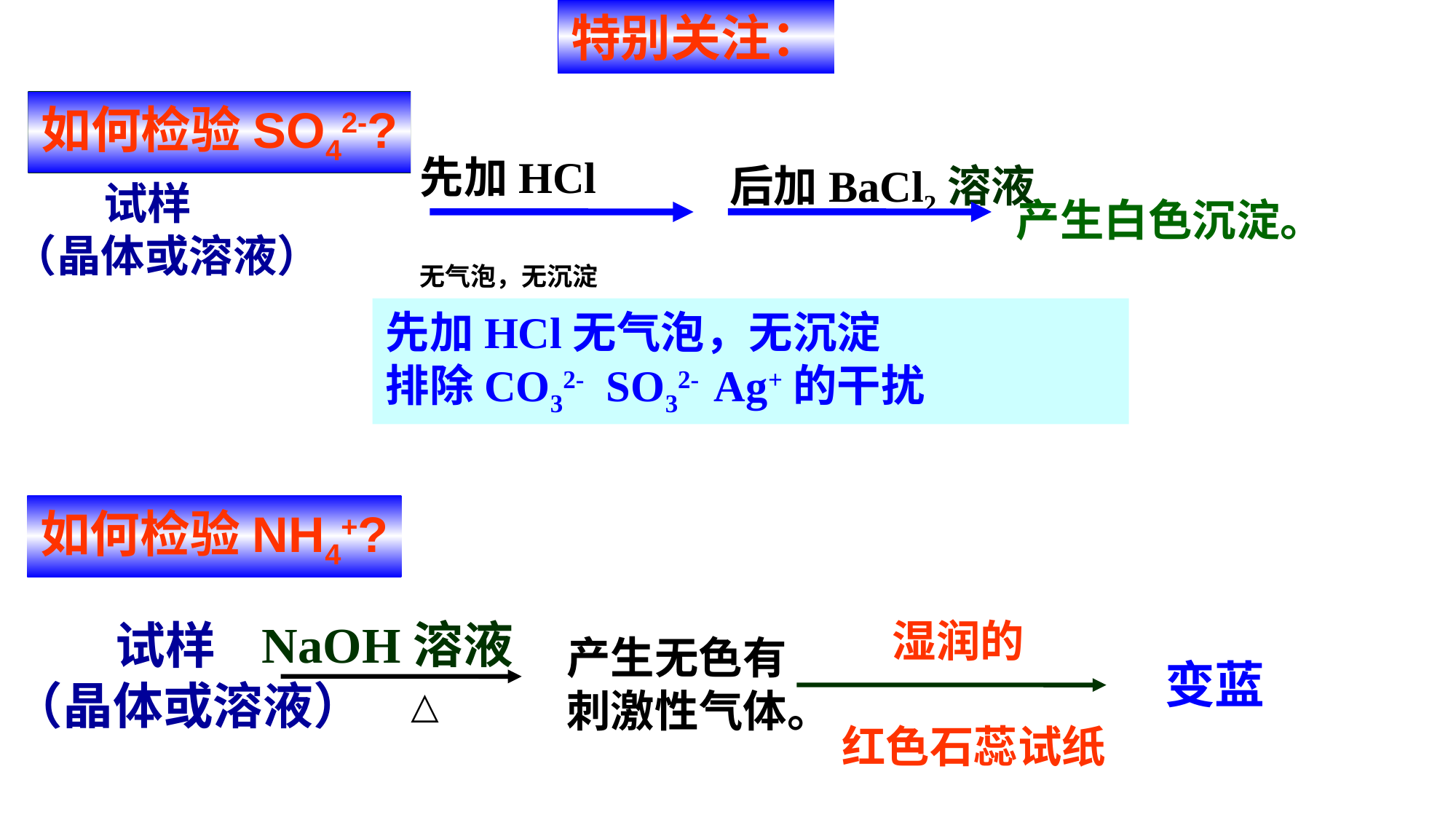

特别关注：
如何检验SO42-?
先加HCl

无气泡，无沉淀
后加BaCl2溶液

        试样
（晶体或溶液）

产生白色沉淀。

先加HCl无气泡，无沉淀
排除CO32-  SO32-  Ag+的干扰

如何检验NH4+?

        试样
（晶体或溶液）
                    NaOH溶液
产生无色有
刺激性气体。

△

    湿润的

红色石蕊试纸

变蓝